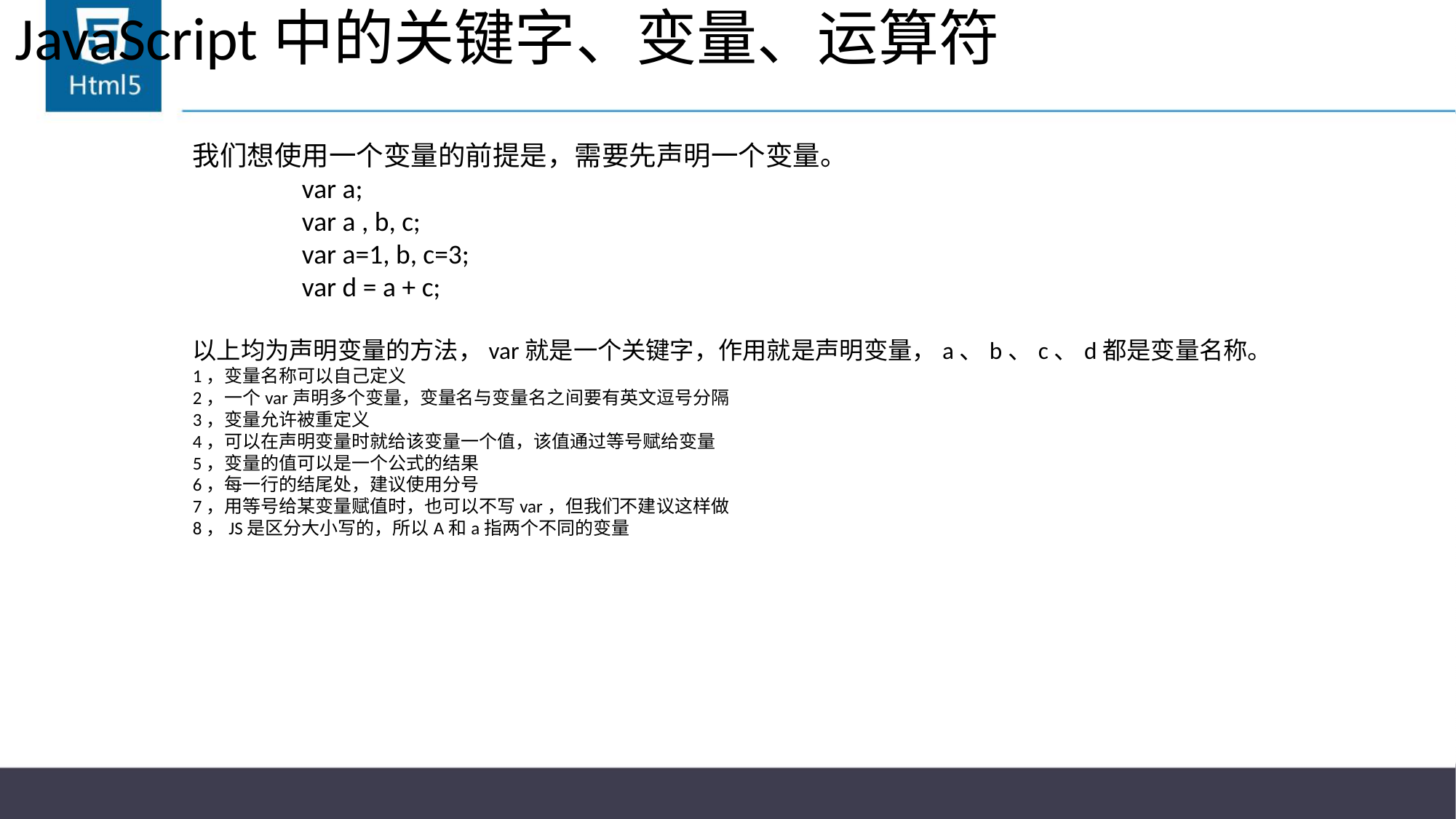

# JavaScript中的关键字、变量、运算符
我们想使用一个变量的前提是，需要先声明一个变量。
	var a;
	var a , b, c;
	var a=1, b, c=3;
	var d = a + c;

以上均为声明变量的方法，var就是一个关键字，作用就是声明变量，a、b、c、d都是变量名称。
1，变量名称可以自己定义
2，一个var声明多个变量，变量名与变量名之间要有英文逗号分隔
3，变量允许被重定义
4，可以在声明变量时就给该变量一个值，该值通过等号赋给变量
5，变量的值可以是一个公式的结果
6，每一行的结尾处，建议使用分号
7，用等号给某变量赋值时，也可以不写var，但我们不建议这样做
8，JS是区分大小写的，所以A和a指两个不同的变量